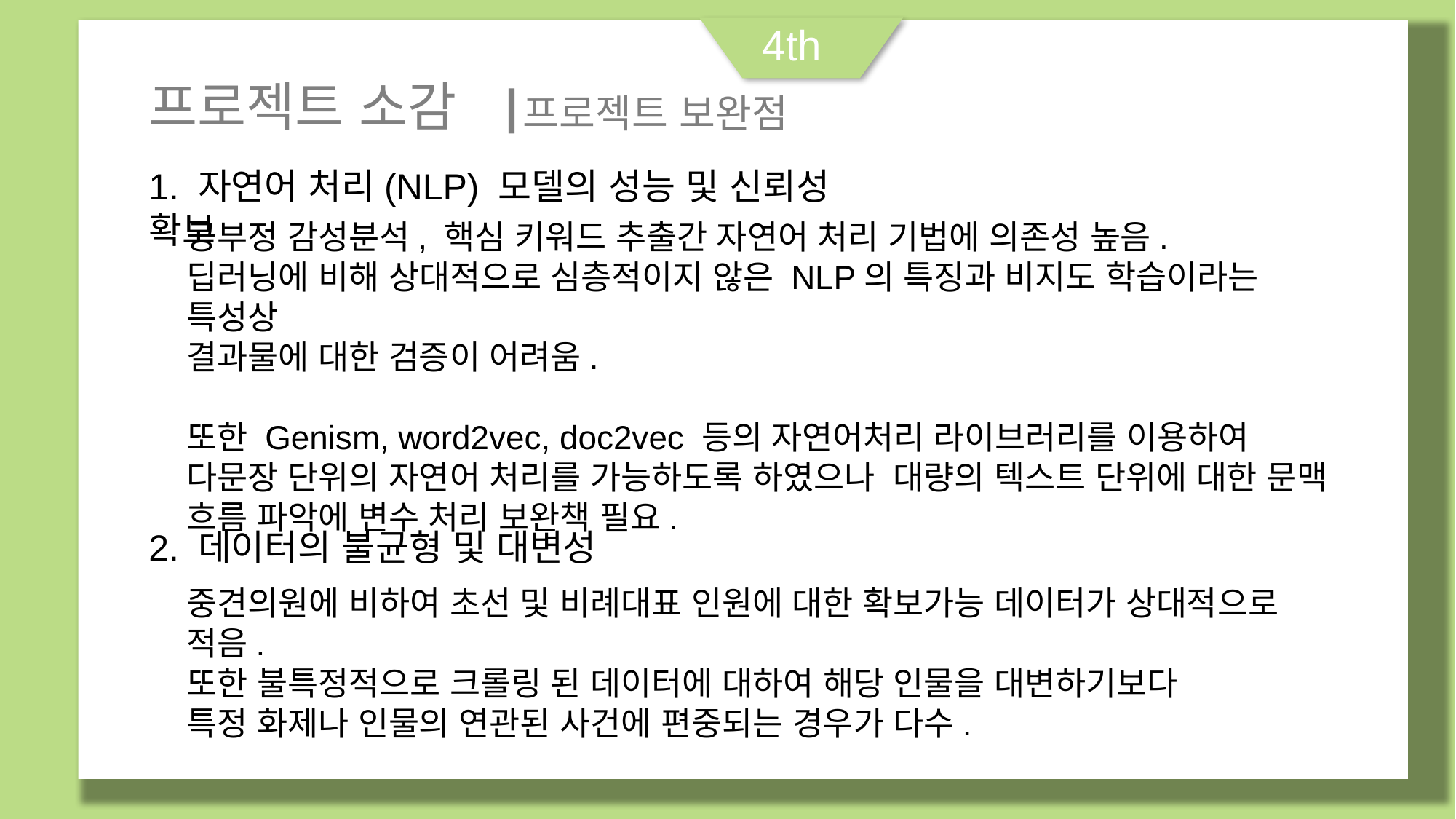

4th

프로젝트 소감
프로젝트 보완점

1. 자연어 처리(NLP) 모델의 성능 및 신뢰성 확보
긍부정 감성분석, 핵심 키워드 추출간 자연어 처리 기법에 의존성 높음.
딥러닝에 비해 상대적으로 심층적이지 않은 NLP의 특징과 비지도 학습이라는 특성상
결과물에 대한 검증이 어려움.

또한 Genism, word2vec, doc2vec 등의 자연어처리 라이브러리를 이용하여 다문장 단위의 자연어 처리를 가능하도록 하였으나  대량의 텍스트 단위에 대한 문맥 흐름 파악에 변수 처리 보완책 필요.
프로젝트 수행절차 & 방법
2. 데이터의 불균형 및 대변성
중견의원에 비하여 초선 및 비례대표 인원에 대한 확보가능 데이터가 상대적으로 적음.
또한 불특정적으로 크롤링 된 데이터에 대하여 해당 인물을 대변하기보다
특정 화제나 인물의 연관된 사건에 편중되는 경우가 다수.